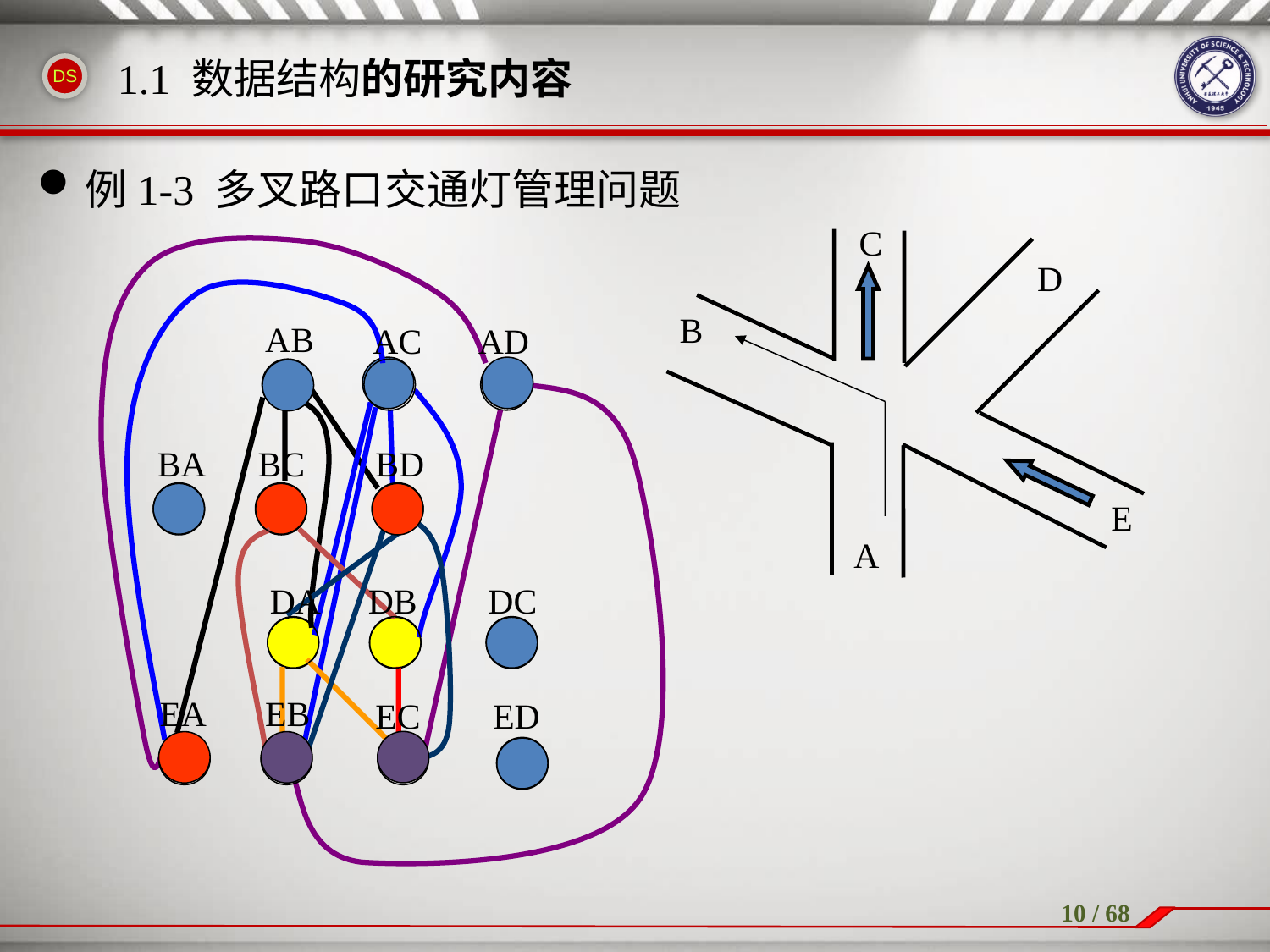

1.1 数据结构的研究内容
例1-3 多叉路口交通灯管理问题
C

D

B

E
A

AB
AC
AD

BA
BC
BD

DA
DB
DC

EA
EB
EC
ED